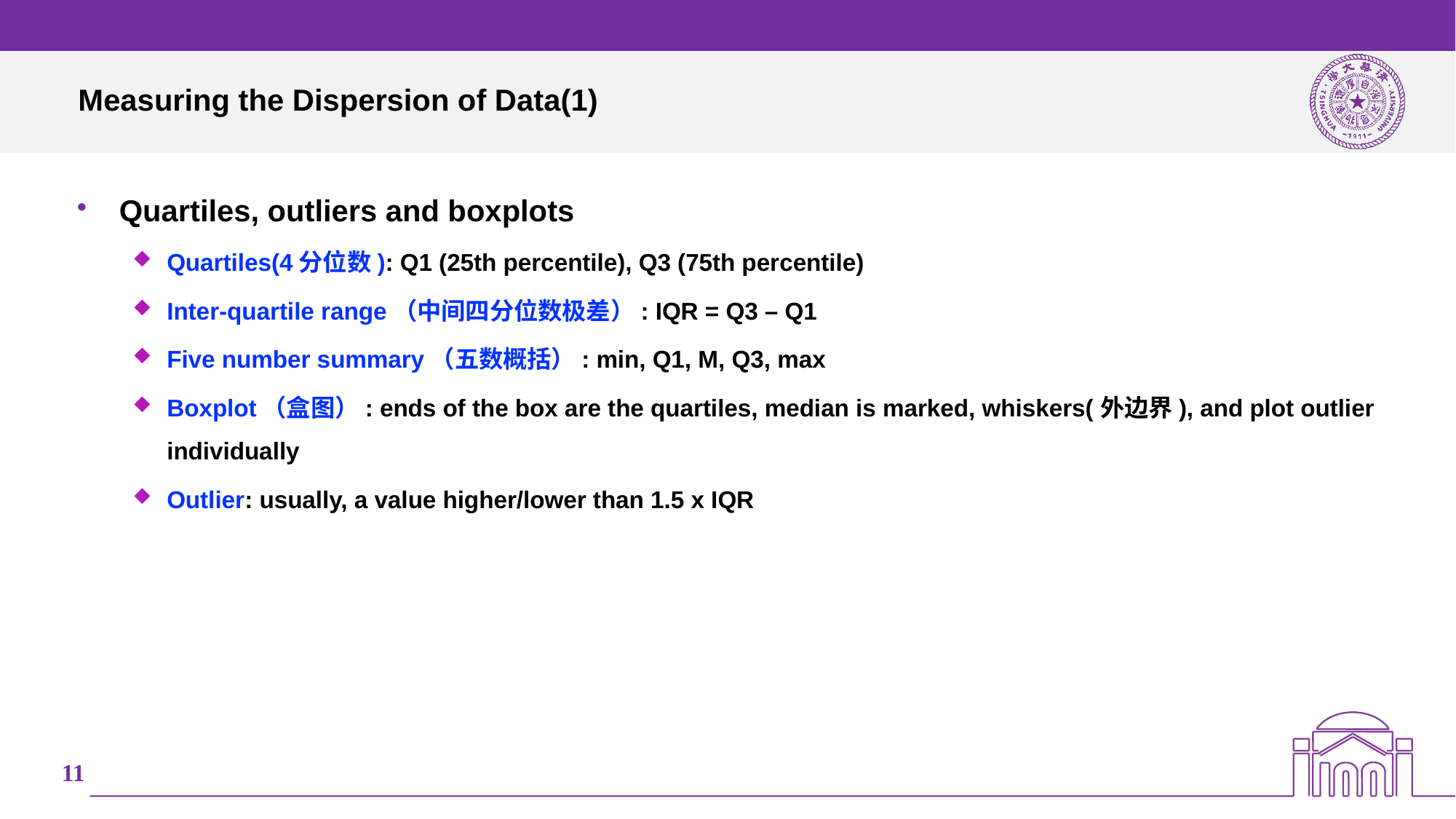

# Measuring the Dispersion of Data(1)
Quartiles, outliers and boxplots
Quartiles(4分位数): Q1 (25th percentile), Q3 (75th percentile)
Inter-quartile range（中间四分位数极差）: IQR = Q3 – Q1
Five number summary（五数概括）: min, Q1, M, Q3, max
Boxplot（盒图）: ends of the box are the quartiles, median is marked, whiskers(外边界), and plot outlier individually
Outlier: usually, a value higher/lower than 1.5 x IQR